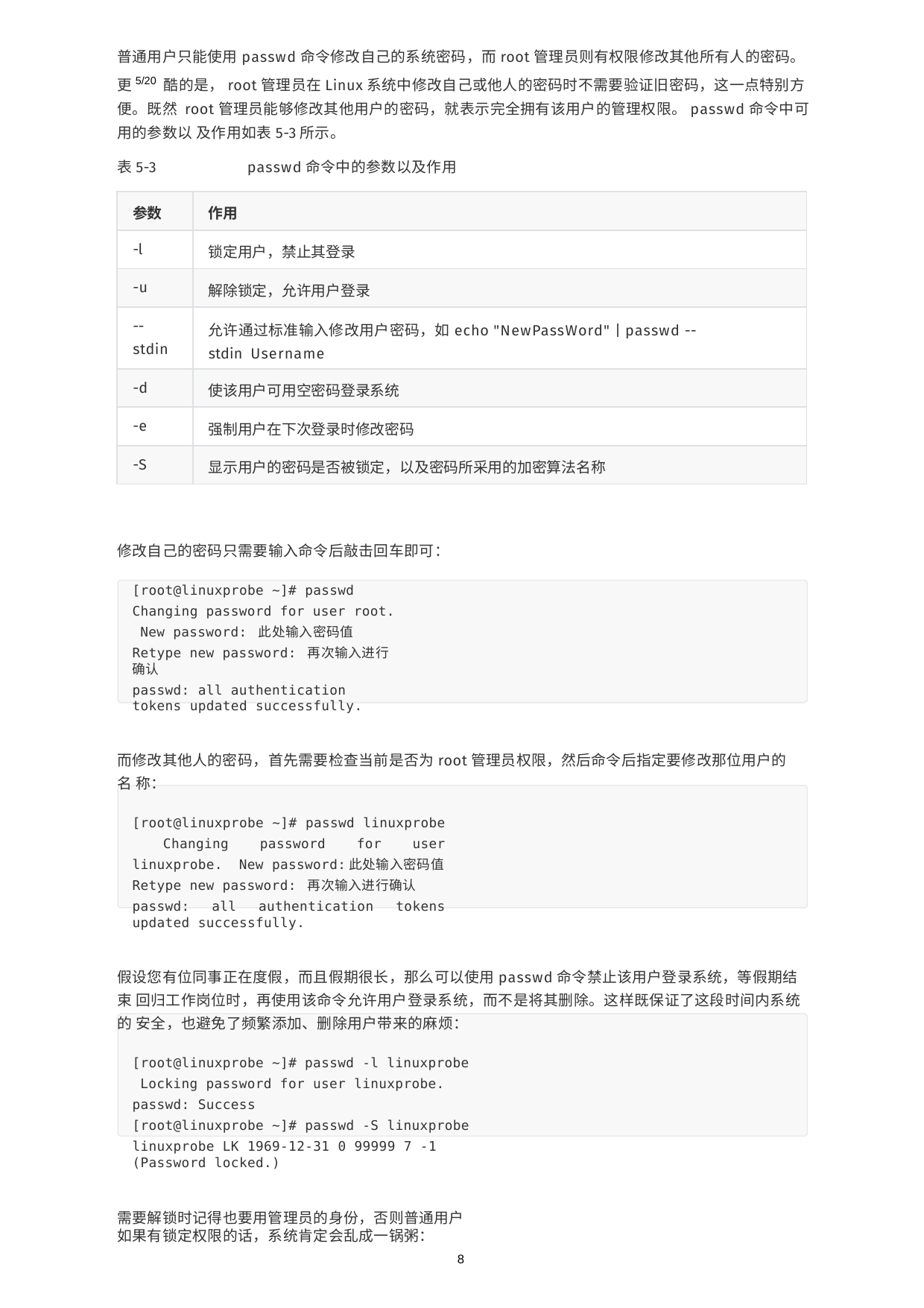

普通用户只能使用passwd命令修改自己的系统密码，而root管理员则有权限修改其他所有人的密码。更5/20 酷的是，root管理员在Linux系统中修改自己或他人的密码时不需要验证旧密码，这一点特别方便。既然 root管理员能够修改其他用户的密码，就表示完全拥有该用户的管理权限。passwd命令中可用的参数以 及作用如表5-3所示。
表5-3	passwd命令中的参数以及作用
| 参数 | 作用 |
| --- | --- |
| -l | 锁定用户，禁止其登录 |
| -u | 解除锁定，允许用户登录 |
| -- stdin | 允许通过标准输入修改用户密码，如echo "NewPassWord" | passwd --stdin Username |
| -d | 使该用户可用空密码登录系统 |
| -e | 强制用户在下次登录时修改密码 |
| -S | 显示用户的密码是否被锁定，以及密码所采用的加密算法名称 |
修改自己的密码只需要输入命令后敲击回车即可：

[root@linuxprobe ~]# passwd  Changing password for user root.  New password: 此处输入密码值
Retype new password: 再次输入进行确认
passwd: all authentication tokens updated successfully.

而修改其他人的密码，首先需要检查当前是否为root管理员权限，然后命令后指定要修改那位用户的名 称：

[root@linuxprobe ~]# passwd linuxprobe  Changing password for user linuxprobe.  New password:此处输入密码值
Retype new password: 再次输入进行确认
passwd: all authentication tokens updated successfully.

假设您有位同事正在度假，而且假期很长，那么可以使用passwd命令禁止该用户登录系统，等假期结束 回归工作岗位时，再使用该命令允许用户登录系统，而不是将其删除。这样既保证了这段时间内系统的 安全，也避免了频繁添加、删除用户带来的麻烦：

[root@linuxprobe ~]# passwd -l linuxprobe  Locking password for user linuxprobe.  passwd: Success
[root@linuxprobe ~]# passwd -S linuxprobe
linuxprobe LK 1969-12-31 0 99999 7 -1 (Password locked.)

需要解锁时记得也要用管理员的身份，否则普通用户如果有锁定权限的话，系统肯定会乱成一锅粥：

8